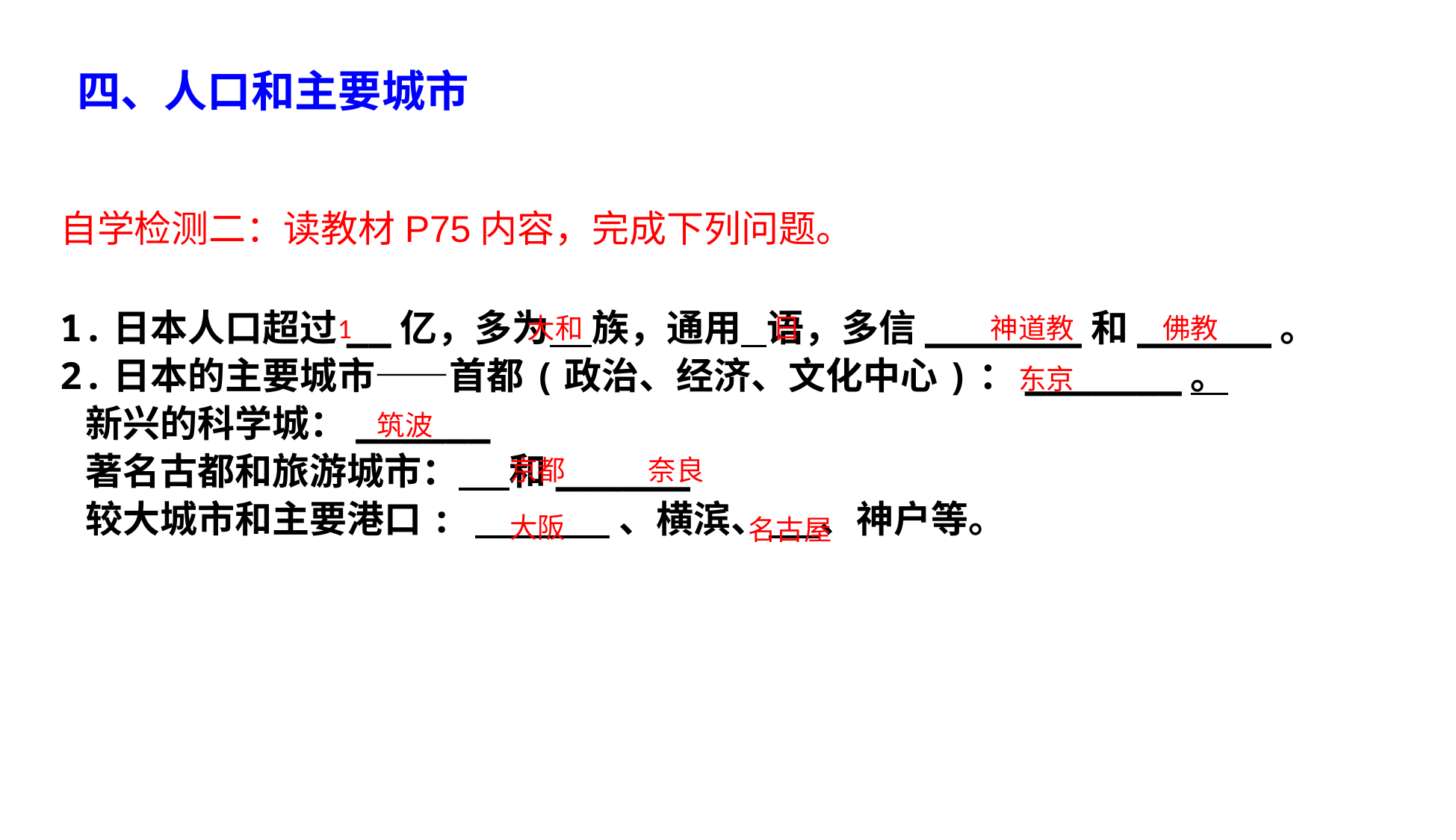

四、人口和主要城市
自学检测二：读教材P75内容，完成下列问题。

1.日本人口超过__亿，多为     族，通用   语，多信_______和______。
2.日本的主要城市——首都(政治、经济、文化中心)：_______。
  新兴的科学城：______
  著名古都和旅游城市：      和______
  较大城市和主要港口:       、横滨、      、神户等。

佛教
大和
日
神道教
1
东京

筑波
京都             奈良
大阪
名古屋